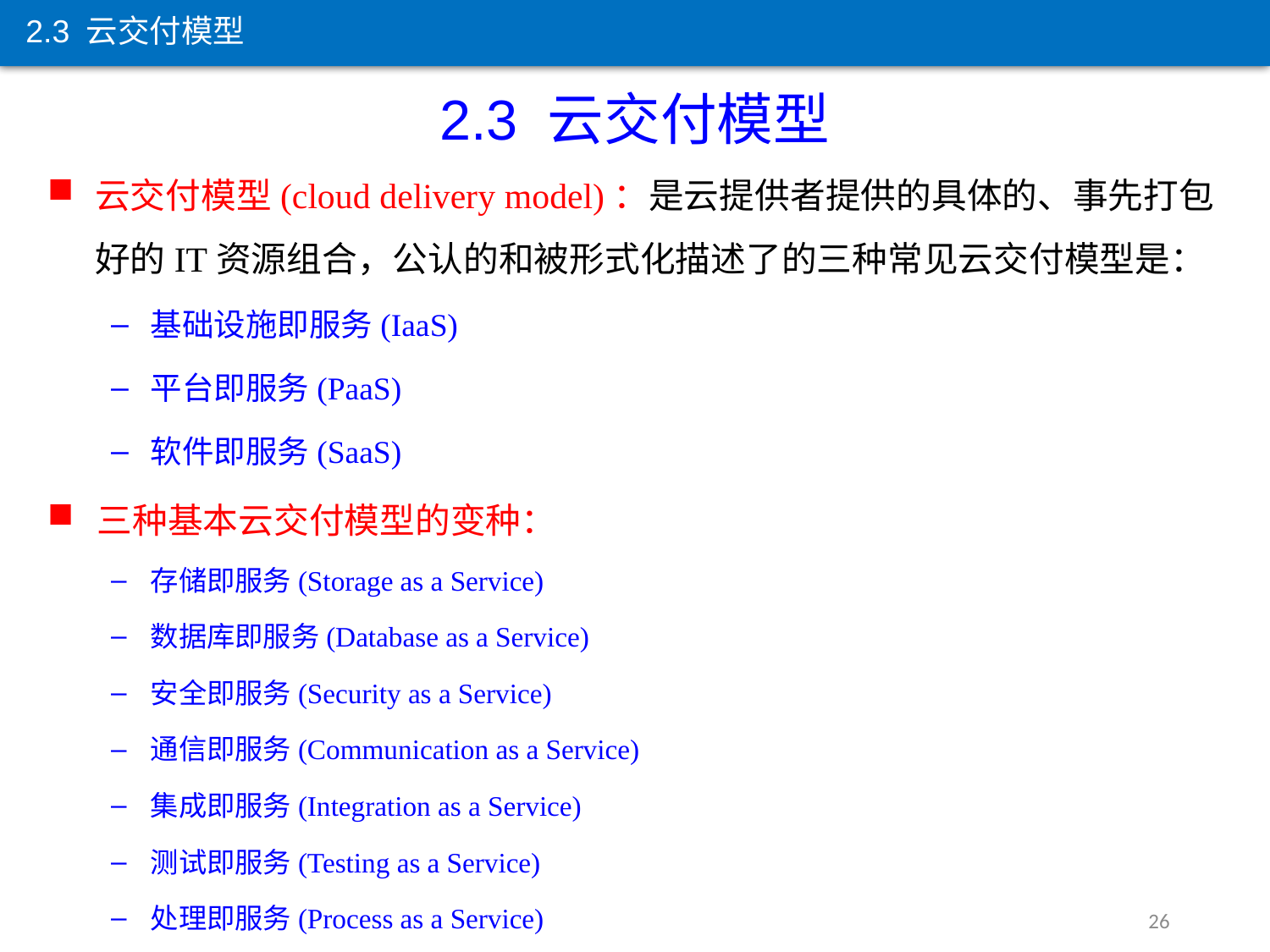

2.3 云交付模型
2.3 云交付模型
云交付模型(cloud delivery model)：是云提供者提供的具体的、事先打包好的IT资源组合，公认的和被形式化描述了的三种常见云交付模型是：
基础设施即服务(IaaS)
平台即服务(PaaS)
软件即服务(SaaS)
三种基本云交付模型的变种：
存储即服务(Storage as a Service)
数据库即服务(Database as a Service)
安全即服务(Security as a Service)
通信即服务(Communication as a Service)
集成即服务(Integration as a Service)
测试即服务(Testing as a Service)
处理即服务(Process as a Service)
26